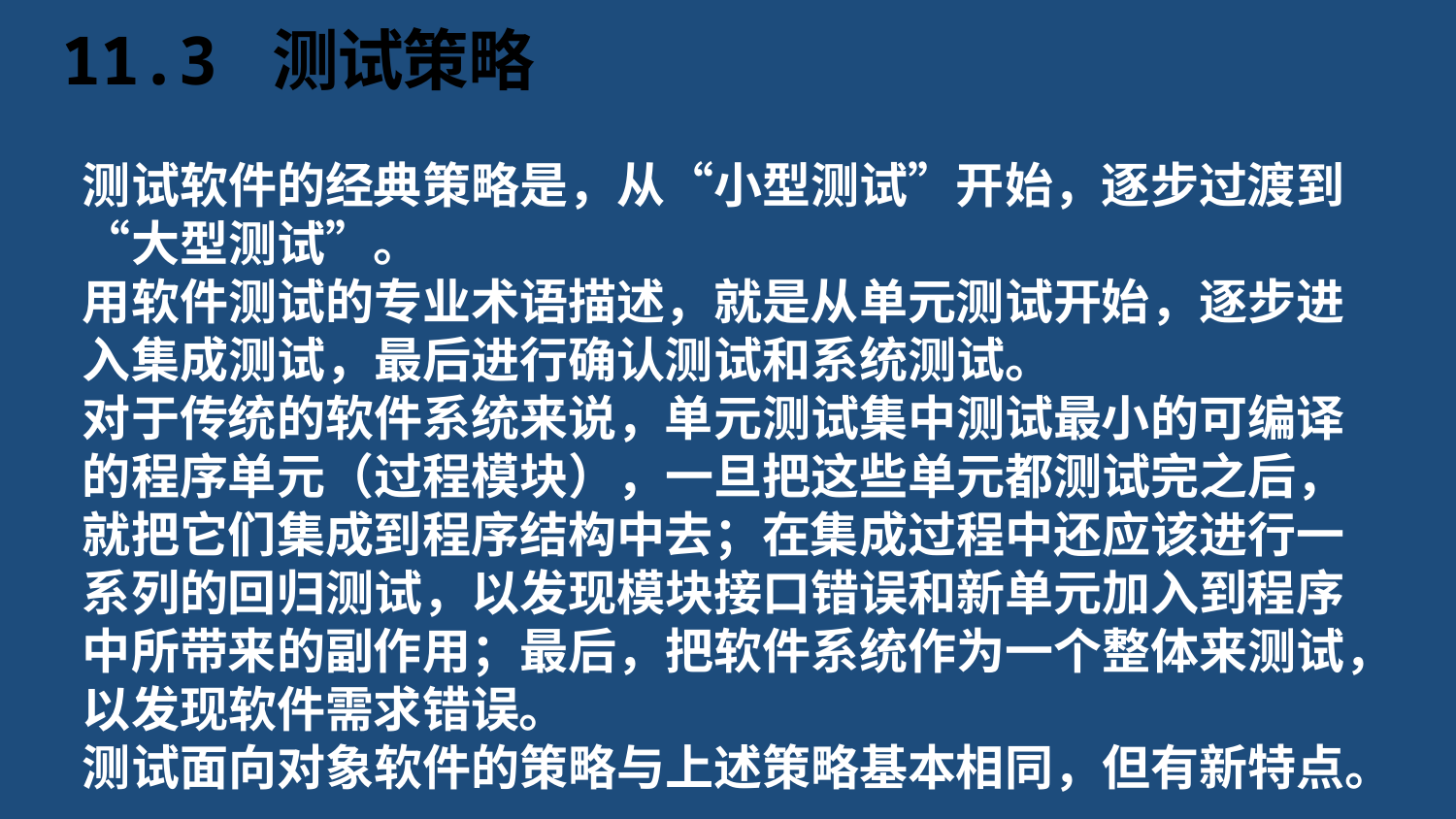

# 11.3 测试策略
测试软件的经典策略是，从“小型测试”开始，逐步过渡到“大型测试”。
用软件测试的专业术语描述，就是从单元测试开始，逐步进入集成测试，最后进行确认测试和系统测试。
对于传统的软件系统来说，单元测试集中测试最小的可编译的程序单元（过程模块），一旦把这些单元都测试完之后，就把它们集成到程序结构中去；在集成过程中还应该进行一系列的回归测试，以发现模块接口错误和新单元加入到程序中所带来的副作用；最后，把软件系统作为一个整体来测试，以发现软件需求错误。
测试面向对象软件的策略与上述策略基本相同，但有新特点。